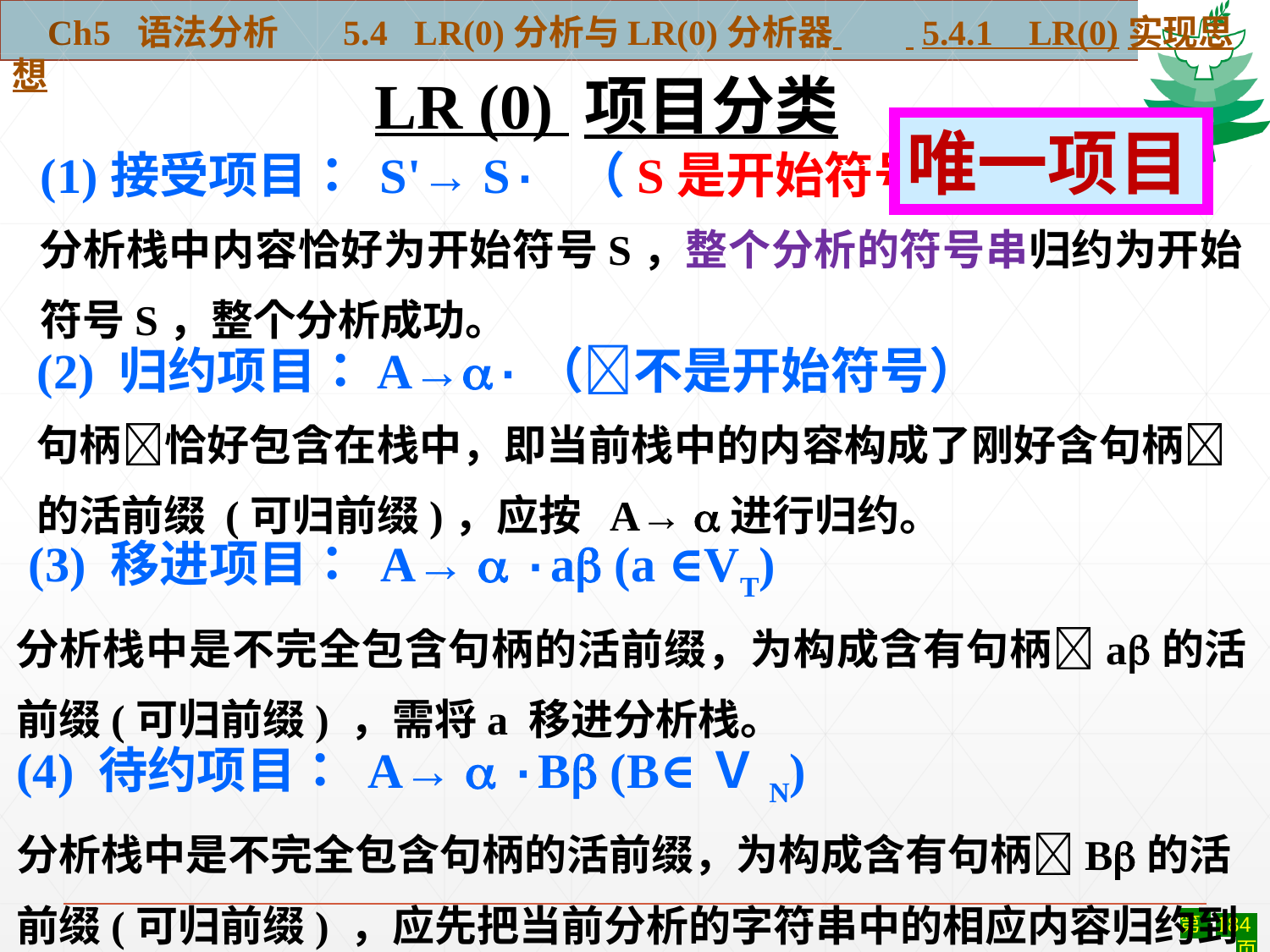

Ch5  语法分析       5.4   LR(0)分析与LR(0)分析器          5.4.1    LR(0)实现思想
LR (0) 项目分类
唯一项目
(1)接受项目： S'→ S·  （S是开始符号）
分析栈中内容恰好为开始符号S，整个分析的符号串归约为开始符号S，整个分析成功。
(2) 归约项目：A→α·（α不是开始符号）
句柄α恰好包含在栈中，即当前栈中的内容构成了刚好含句柄α的活前缀 (可归前缀)，应按  A→ α进行归约。
 (3) 移进项目： A→ α ·aβ (a ∈VT)
分析栈中是不完全包含句柄的活前缀，为构成含有句柄αaβ的活前缀(可归前缀) ，需将a 移进分析栈。
(4) 待约项目： A→ α ·Bβ (B∈ＶN)
分析栈中是不完全包含句柄的活前缀，为构成含有句柄αBβ的活前缀(可归前缀) ，应先把当前分析的字符串中的相应内容归约到B。